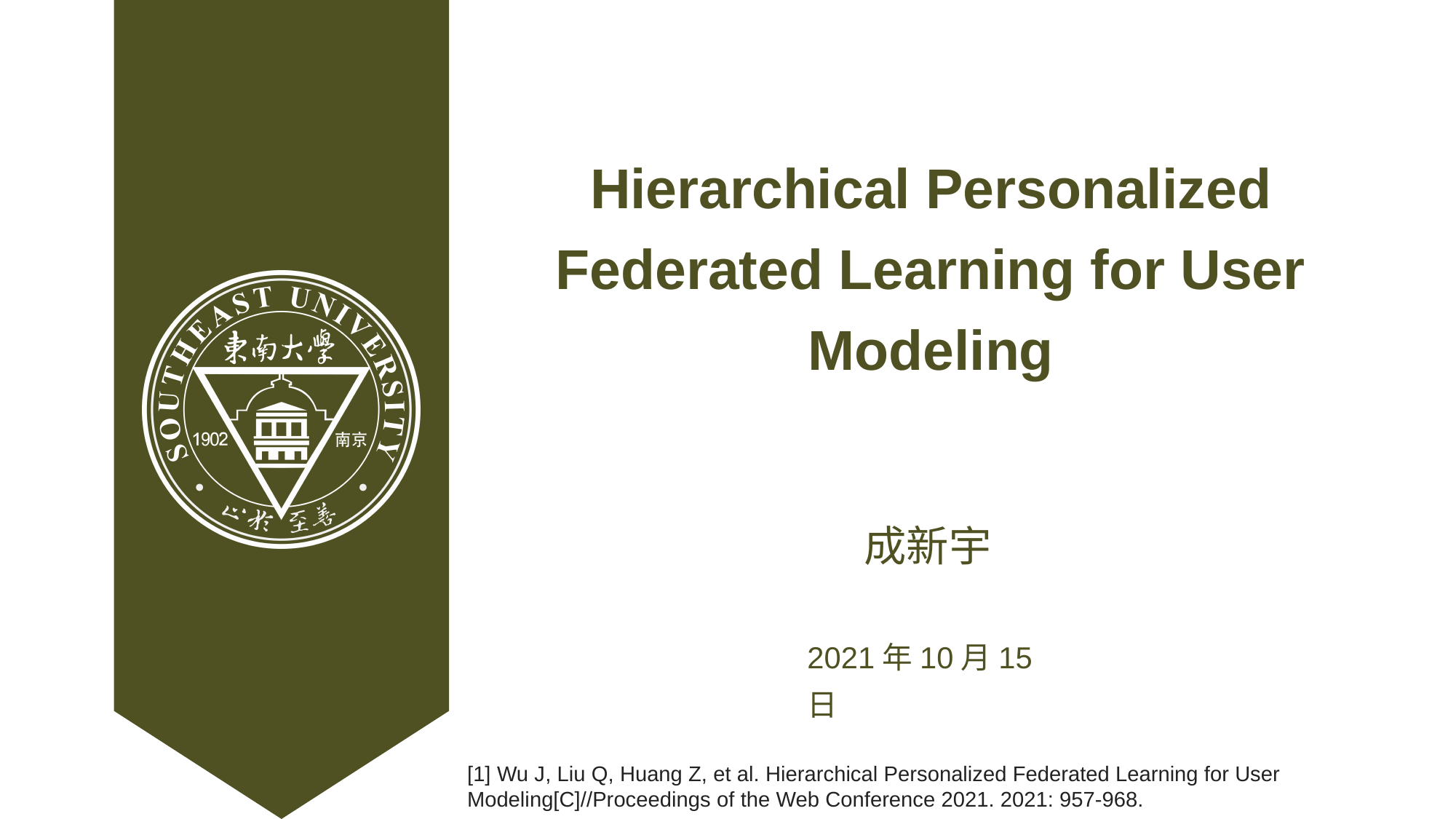

Hierarchical Personalized Federated Learning for User Modeling
成新宇
2021年10月15日
[1] Wu J, Liu Q, Huang Z, et al. Hierarchical Personalized Federated Learning for User Modeling[C]//Proceedings of the Web Conference 2021. 2021: 957-968.